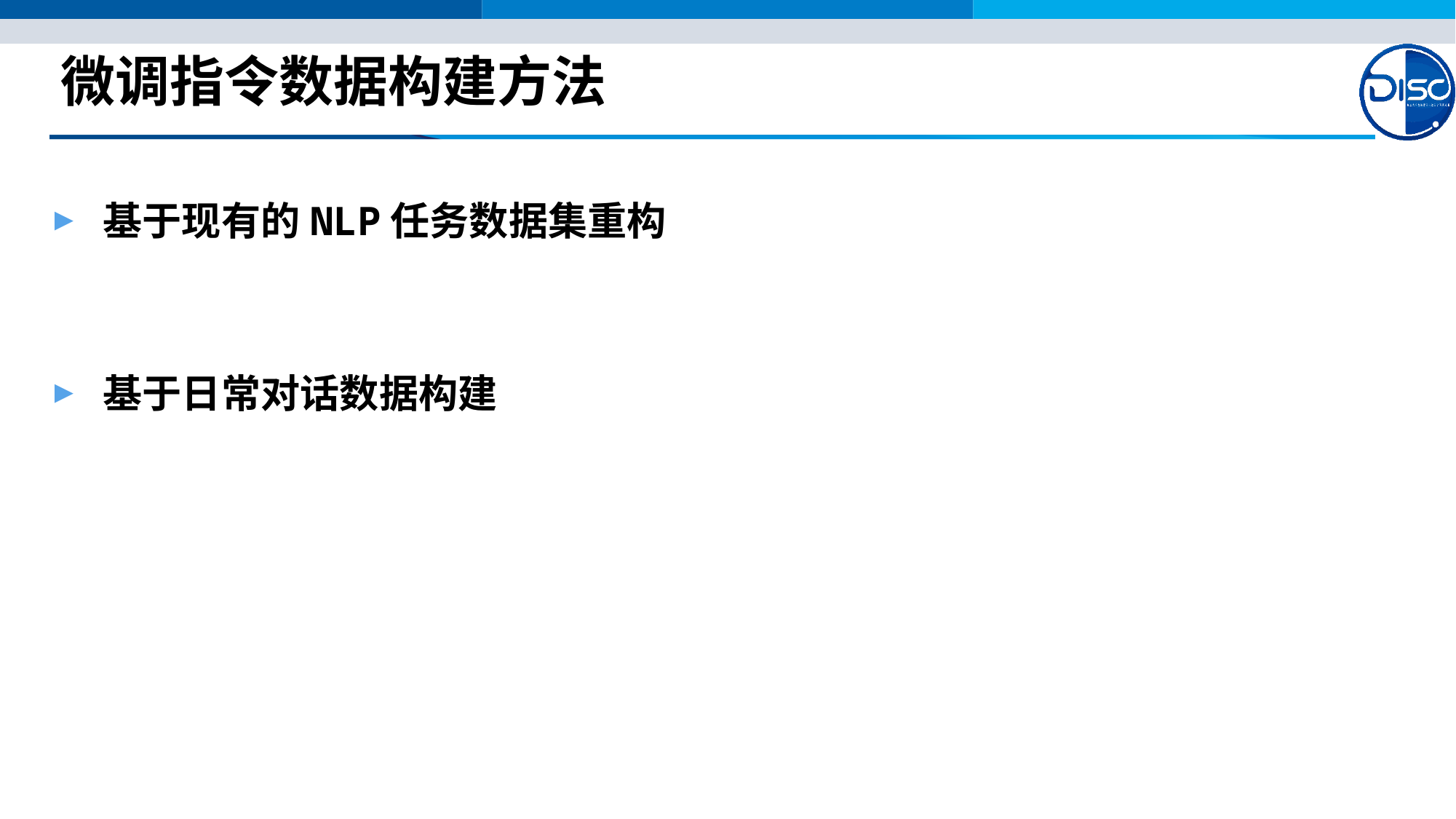

# 微调指令数据构建方法
基于现有的NLP任务数据集重构

基于日常对话数据构建